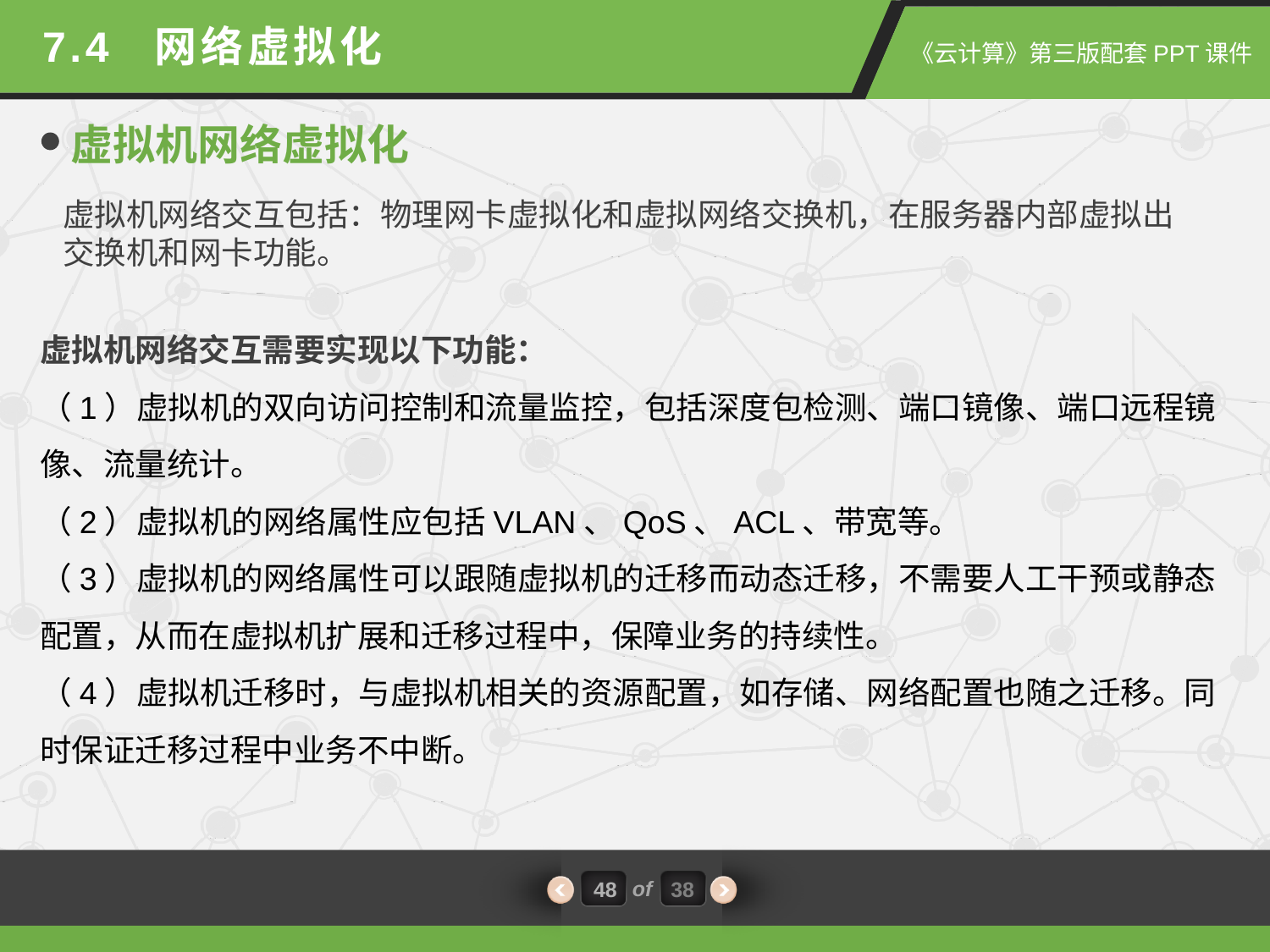

7.4  网络虚拟化
虚拟机网络虚拟化

虚拟机网络交互包括：物理网卡虚拟化和虚拟网络交换机，在服务器内部虚拟出交换机和网卡功能。
虚拟机网络交互需要实现以下功能：
（1）虚拟机的双向访问控制和流量监控，包括深度包检测、端口镜像、端口远程镜像、流量统计。
（2）虚拟机的网络属性应包括VLAN、QoS、ACL、带宽等。
（3）虚拟机的网络属性可以跟随虚拟机的迁移而动态迁移，不需要人工干预或静态配置，从而在虚拟机扩展和迁移过程中，保障业务的持续性。
（4）虚拟机迁移时，与虚拟机相关的资源配置，如存储、网络配置也随之迁移。同时保证迁移过程中业务不中断。
48